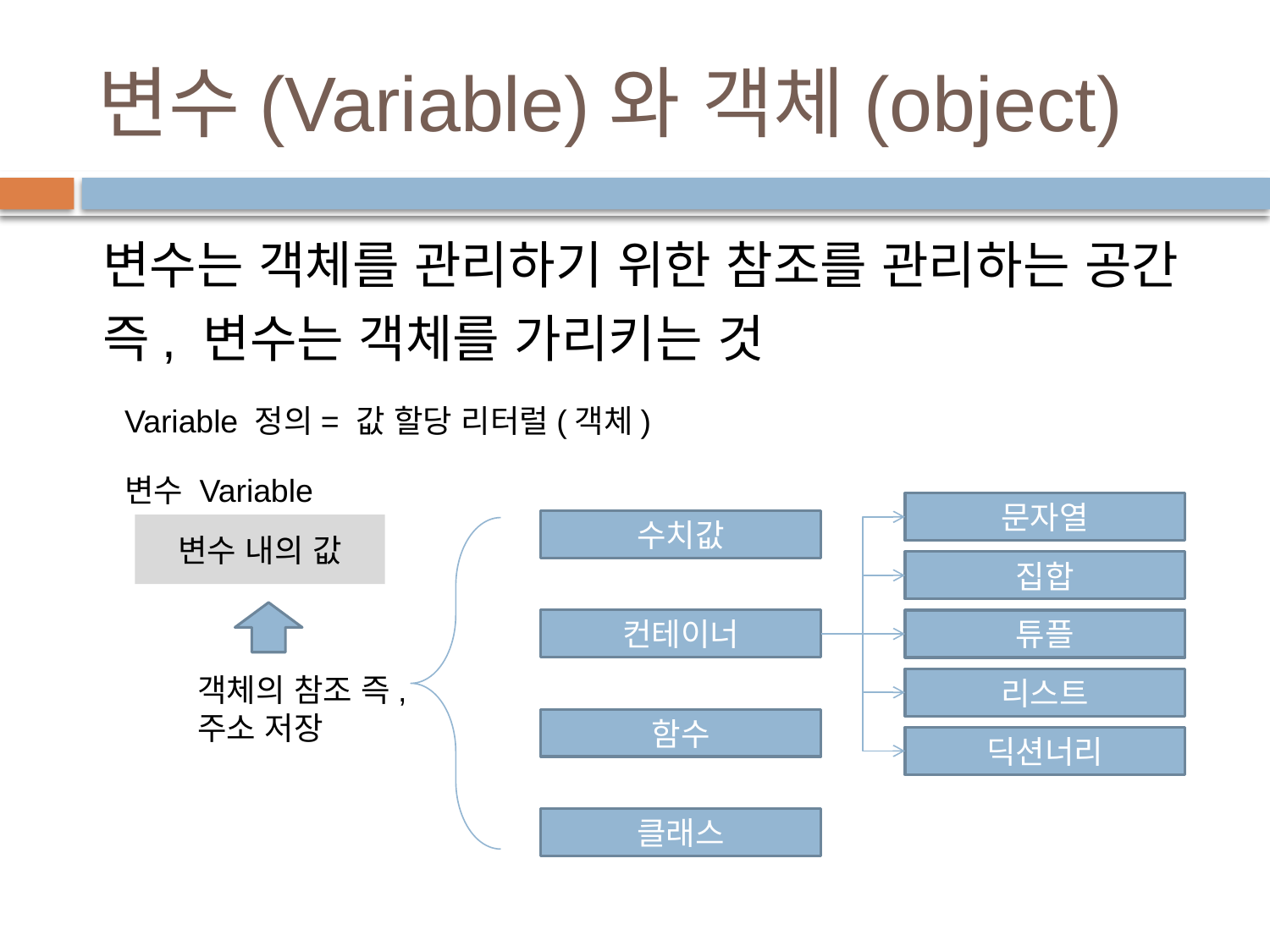

# 변수(Variable)와 객체(object)
 변수는 객체를 관리하기 위한 참조를 관리하는 공간
 즉, 변수는 객체를 가리키는 것
Variable 정의= 값 할당 리터럴(객체)
변수 Variable
문자열
수치값
변수 내의 값

집합

컨테이너
튜플
객체의 참조 즉, 주소 저장
리스트
함수
딕션너리
클래스